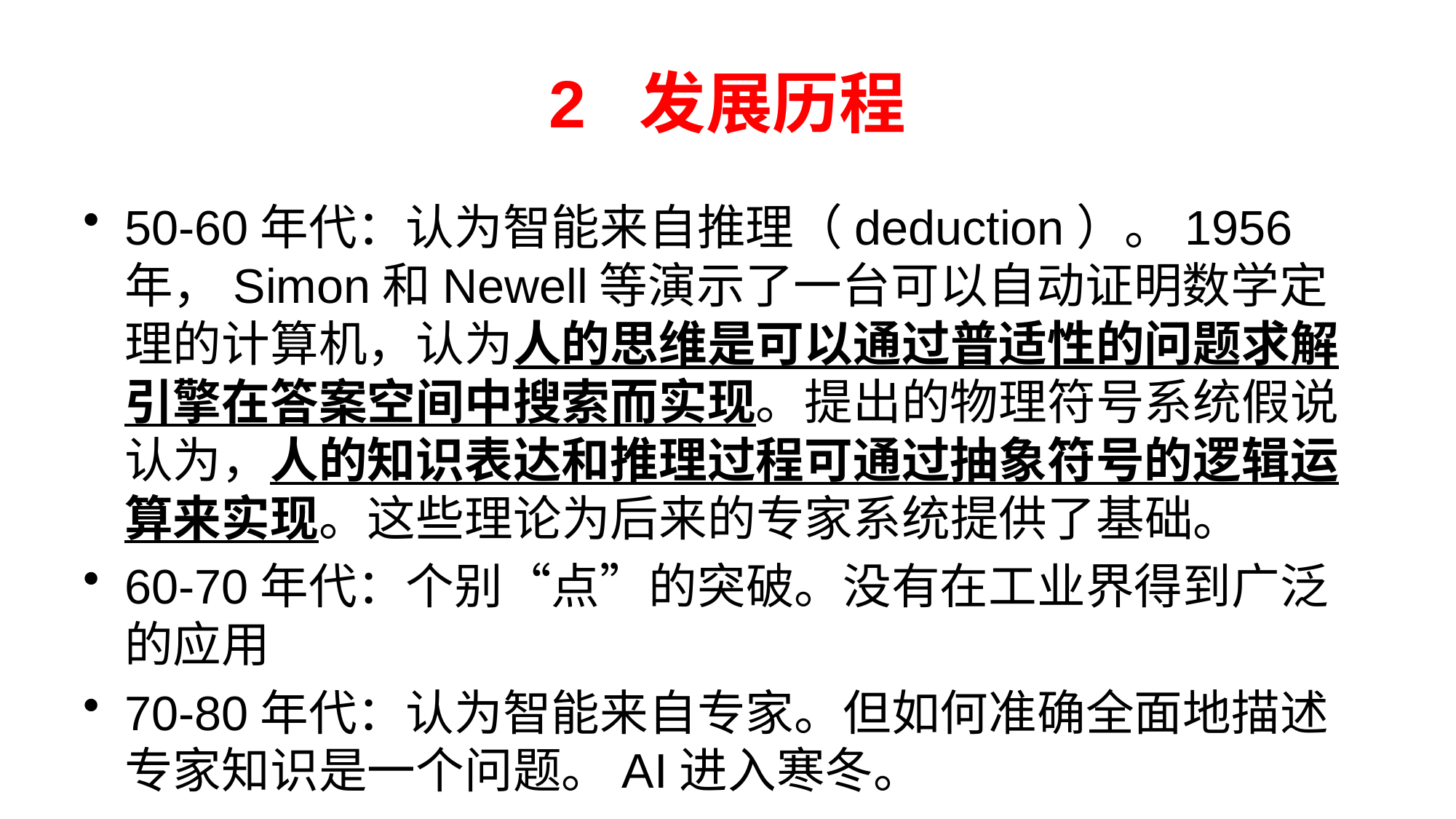

# 2  发展历程
50-60年代：认为智能来自推理（deduction）。1956年，Simon和Newell等演示了一台可以自动证明数学定理的计算机，认为人的思维是可以通过普适性的问题求解引擎在答案空间中搜索而实现。提出的物理符号系统假说认为，人的知识表达和推理过程可通过抽象符号的逻辑运算来实现。这些理论为后来的专家系统提供了基础。
60-70年代：个别“点”的突破。没有在工业界得到广泛的应用
70-80年代：认为智能来自专家。但如何准确全面地描述专家知识是一个问题。AI进入寒冬。